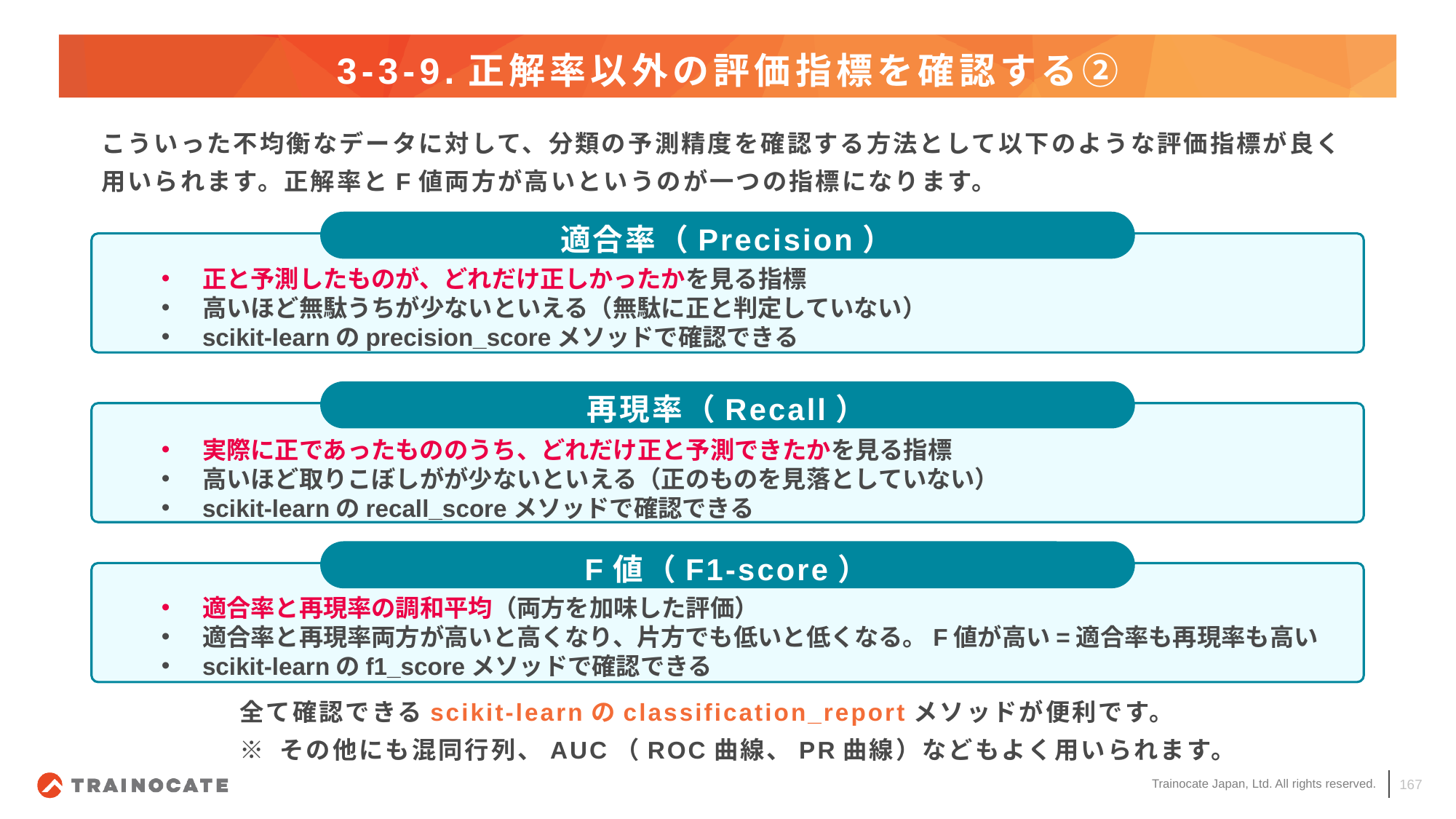

# 3-3-9.正解率以外の評価指標を確認する②
こういった不均衡なデータに対して、分類の予測精度を確認する方法として以下のような評価指標が良く用いられます。正解率とF値両方が高いというのが一つの指標になります。

適合率（Precision）

正と予測したものが、どれだけ正しかったかを見る指標
高いほど無駄うちが少ないといえる（無駄に正と判定していない）
scikit-learnのprecision_scoreメソッドで確認できる

再現率（Recall）

実際に正であったもののうち、どれだけ正と予測できたかを見る指標
高いほど取りこぼしがが少ないといえる（正のものを見落としていない）
scikit-learnのrecall_scoreメソッドで確認できる

F値（F1-score）

適合率と再現率の調和平均（両方を加味した評価）
適合率と再現率両方が高いと高くなり、片方でも低いと低くなる。F値が高い=適合率も再現率も高い
scikit-learnのf1_scoreメソッドで確認できる
全て確認できるscikit-learnのclassification_reportメソッドが便利です。
※ その他にも混同行列、AUC（ROC曲線、PR曲線）などもよく用いられます。
167